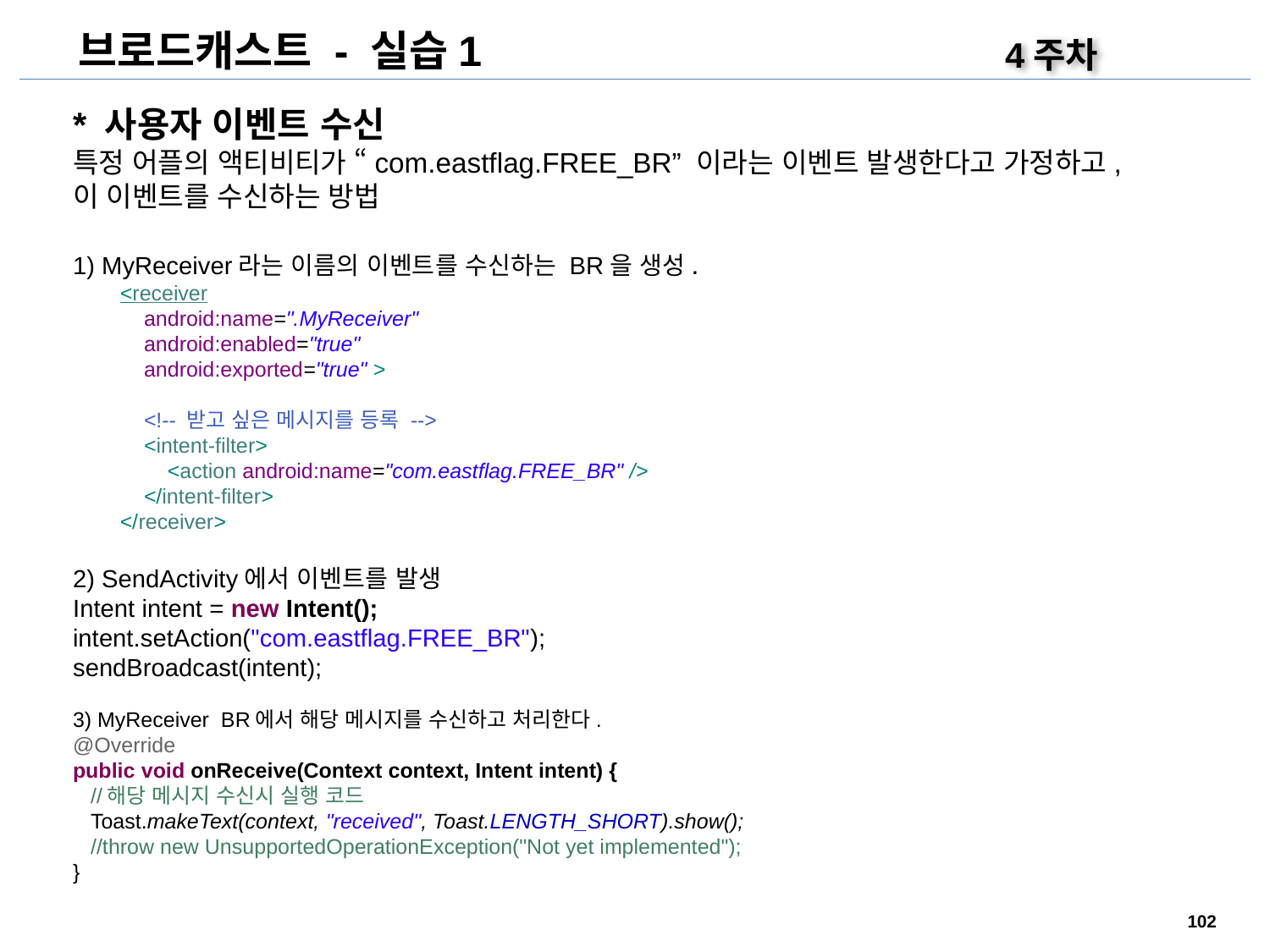

브로드캐스트 - 실습1
4주차
* 사용자 이벤트 수신
특정 어플의 액티비티가 “com.eastflag.FREE_BR” 이라는 이벤트 발생한다고 가정하고,
이 이벤트를 수신하는 방법

1) MyReceiver라는 이름의 이벤트를 수신하는 BR을 생성.
        <receiver
            android:name=".MyReceiver"
            android:enabled="true"
            android:exported="true" >

            <!-- 받고 싶은 메시지를 등록 -->
            <intent-filter>
                <action android:name="com.eastflag.FREE_BR" />
            </intent-filter>
        </receiver>

2) SendActivity에서 이벤트를 발생
Intent intent = new Intent();
intent.setAction("com.eastflag.FREE_BR");
sendBroadcast(intent);

3) MyReceiver  BR에서 해당 메시지를 수신하고 처리한다.
@Override
public void onReceive(Context context, Intent intent) {
   //해당 메시지 수신시 실행 코드
   Toast.makeText(context, "received", Toast.LENGTH_SHORT).show();
   //throw new UnsupportedOperationException("Not yet implemented");
}